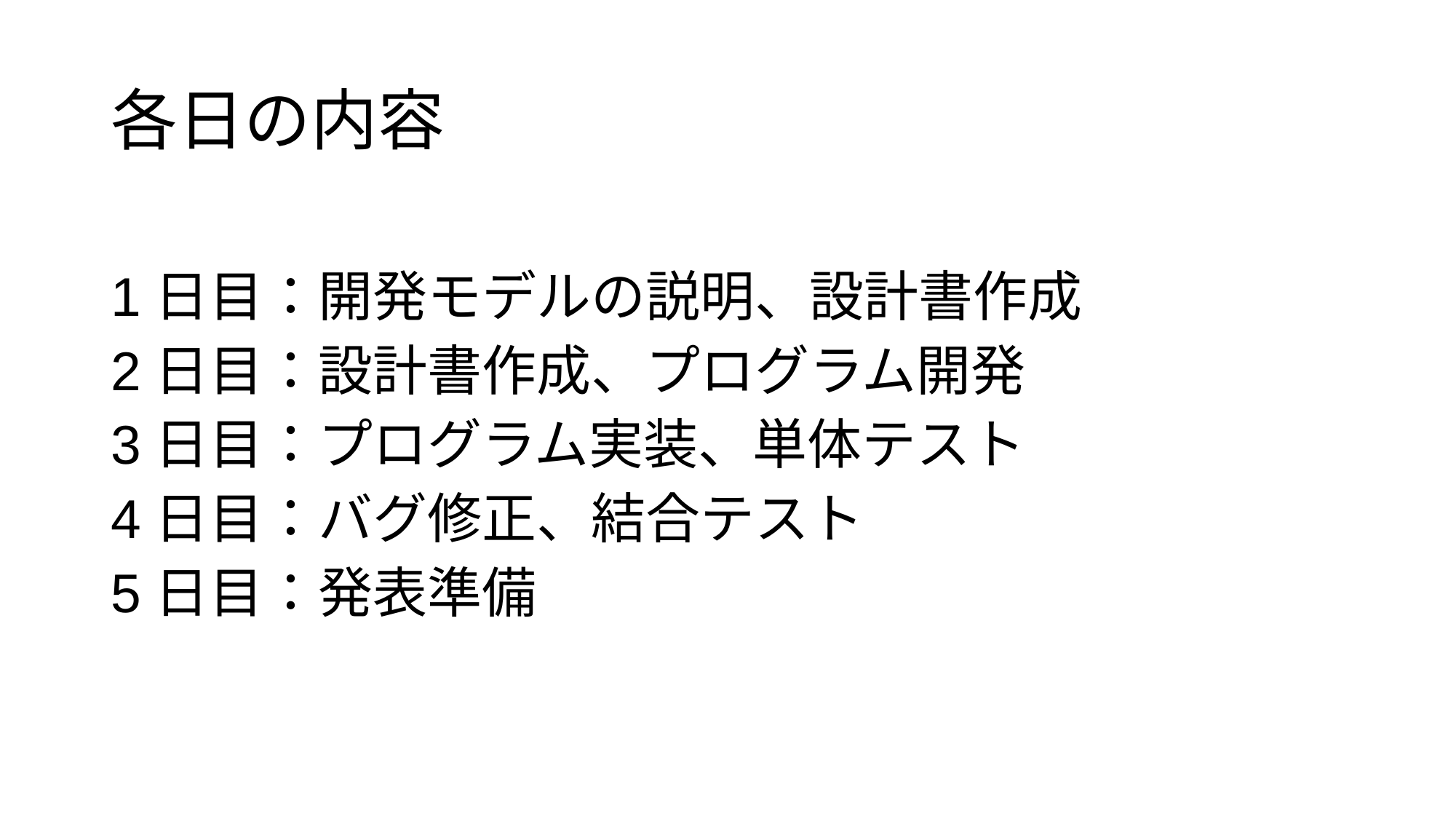

# 各日の内容
1日目：開発モデルの説明、設計書作成
2日目：設計書作成、プログラム開発
3日目：プログラム実装、単体テスト
4日目：バグ修正、結合テスト
5日目：発表準備